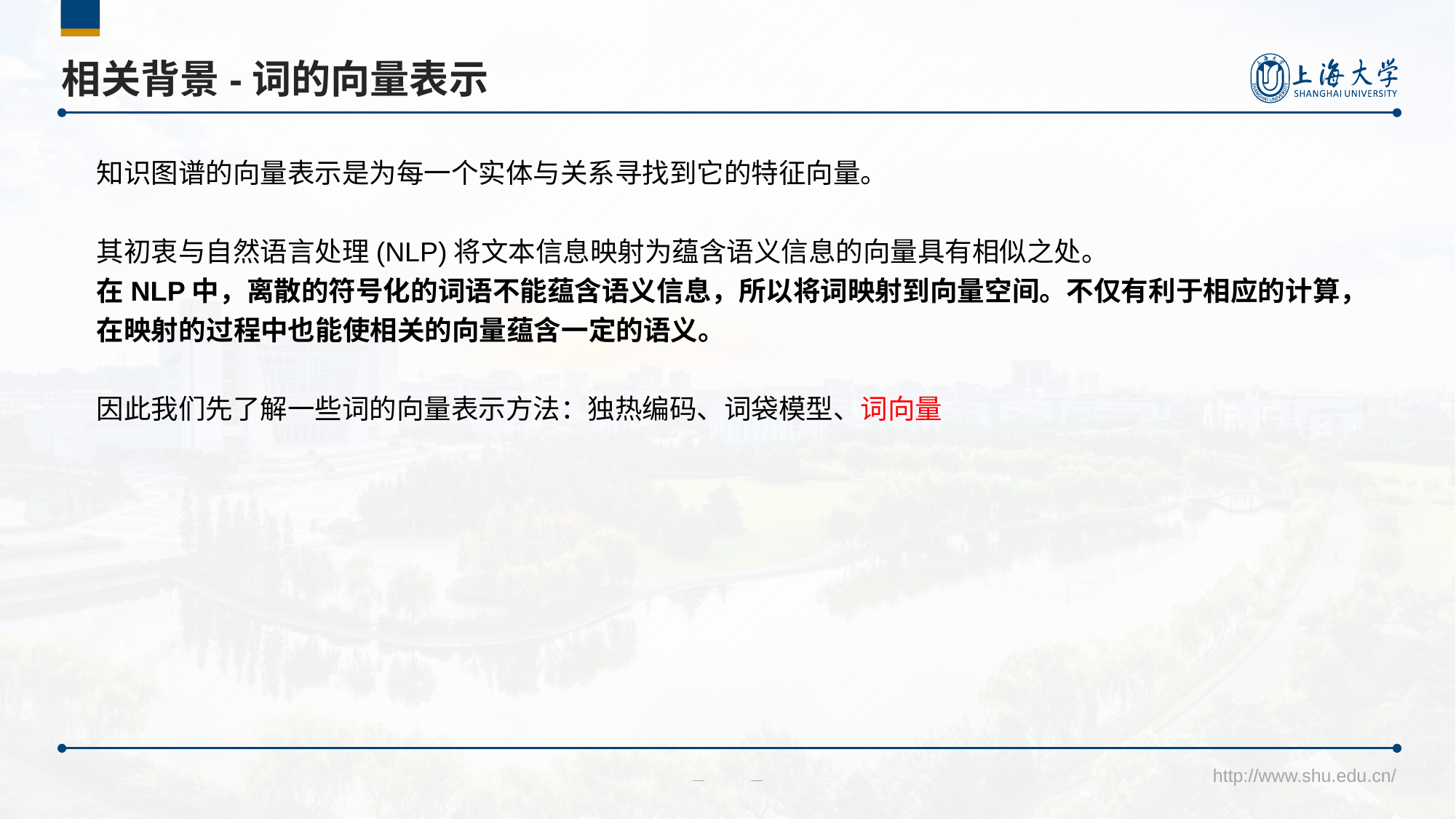

# 相关背景-词的向量表示
知识图谱的向量表示是为每一个实体与关系寻找到它的特征向量。

其初衷与自然语言处理(NLP)将文本信息映射为蕴含语义信息的向量具有相似之处。
在NLP中，离散的符号化的词语不能蕴含语义信息，所以将词映射到向量空间。不仅有利于相应的计算，在映射的过程中也能使相关的向量蕴含一定的语义。

因此我们先了解一些词的向量表示方法：独热编码、词袋模型、词向量
10